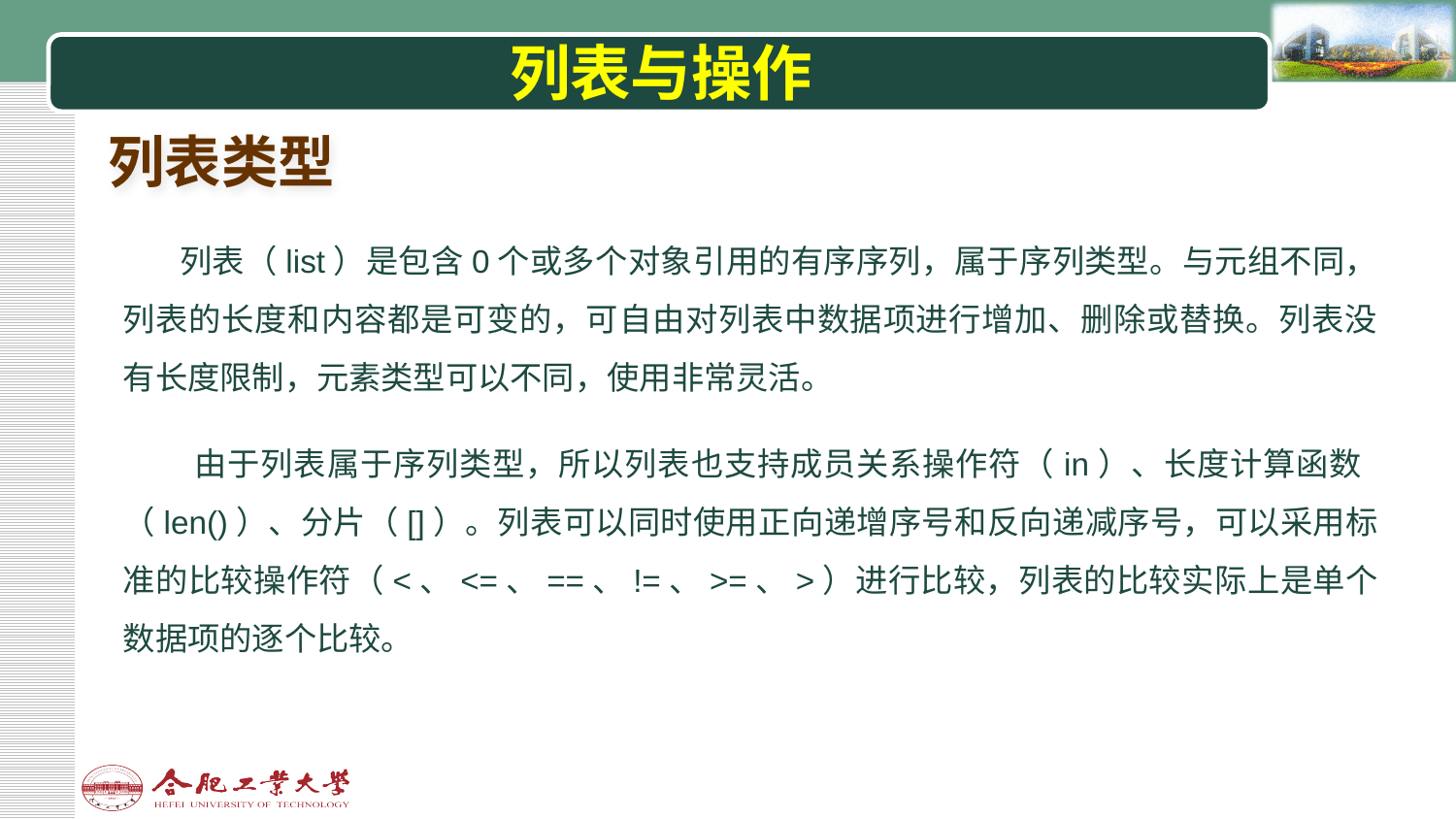

# 列表与操作
列表类型
列表（list）是包含0个或多个对象引用的有序序列，属于序列类型。与元组不同，列表的长度和内容都是可变的，可自由对列表中数据项进行增加、删除或替换。列表没有长度限制，元素类型可以不同，使用非常灵活。
由于列表属于序列类型，所以列表也支持成员关系操作符（in）、长度计算函数   （len()）、分片（[]）。列表可以同时使用正向递增序号和反向递减序号，可以采用标准的比较操作符（<、<=、==、!=、>=、>）进行比较，列表的比较实际上是单个数据项的逐个比较。